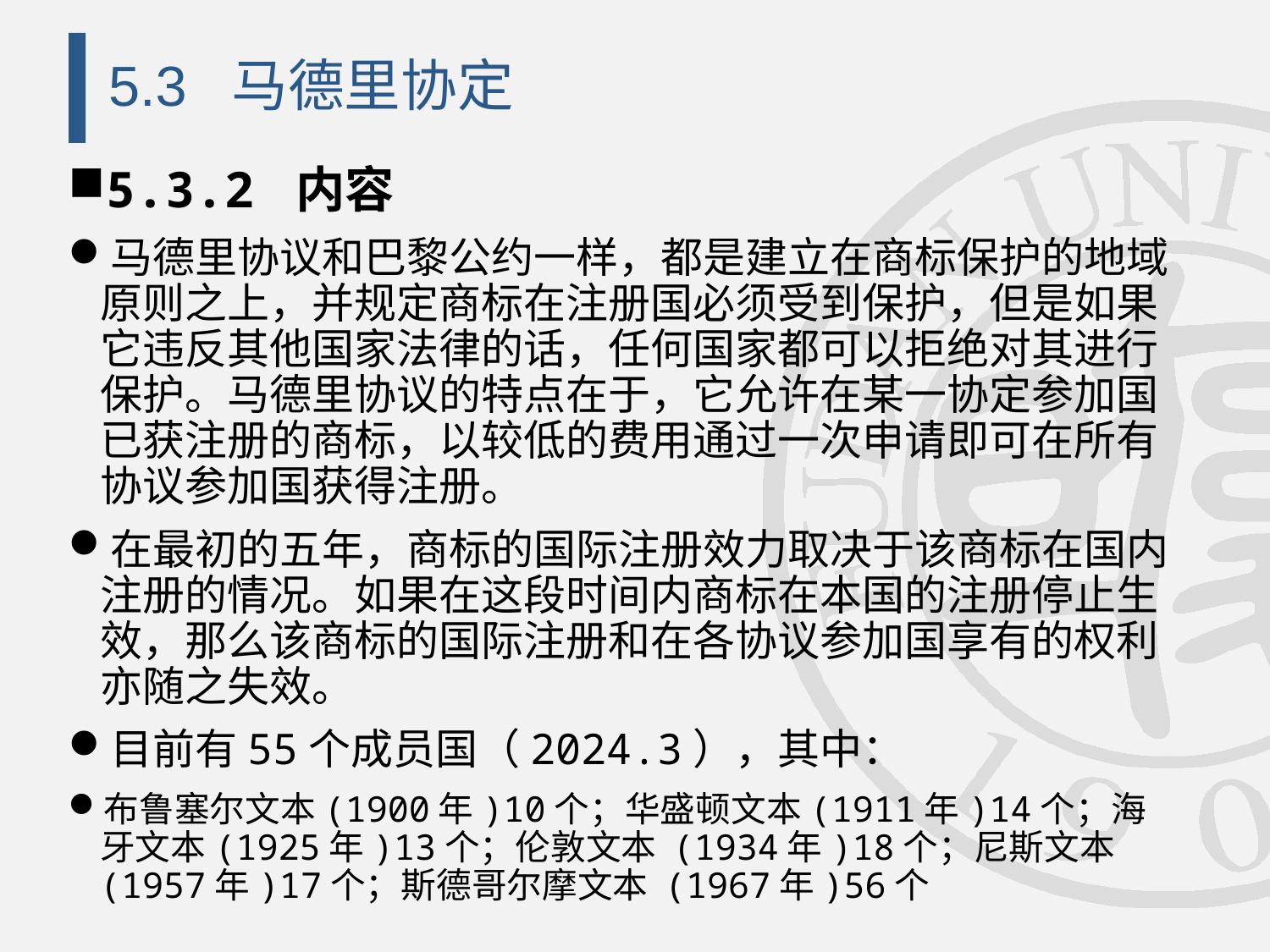

# 5.3  马德里协定
5.3.2 内容
马德里协议和巴黎公约一样，都是建立在商标保护的地域原则之上，并规定商标在注册国必须受到保护，但是如果它违反其他国家法律的话，任何国家都可以拒绝对其进行保护。马德里协议的特点在于，它允许在某一协定参加国已获注册的商标，以较低的费用通过一次申请即可在所有协议参加国获得注册。
在最初的五年，商标的国际注册效力取决于该商标在国内注册的情况。如果在这段时间内商标在本国的注册停止生效，那么该商标的国际注册和在各协议参加国享有的权利亦随之失效。
目前有55个成员国（2024.3），其中：
布鲁塞尔文本(1900年)10个；华盛顿文本(1911年)14个；海牙文本(1925年)13个；伦敦文本 (1934年)18个；尼斯文本 (1957年)17个；斯德哥尔摩文本 (1967年)56个